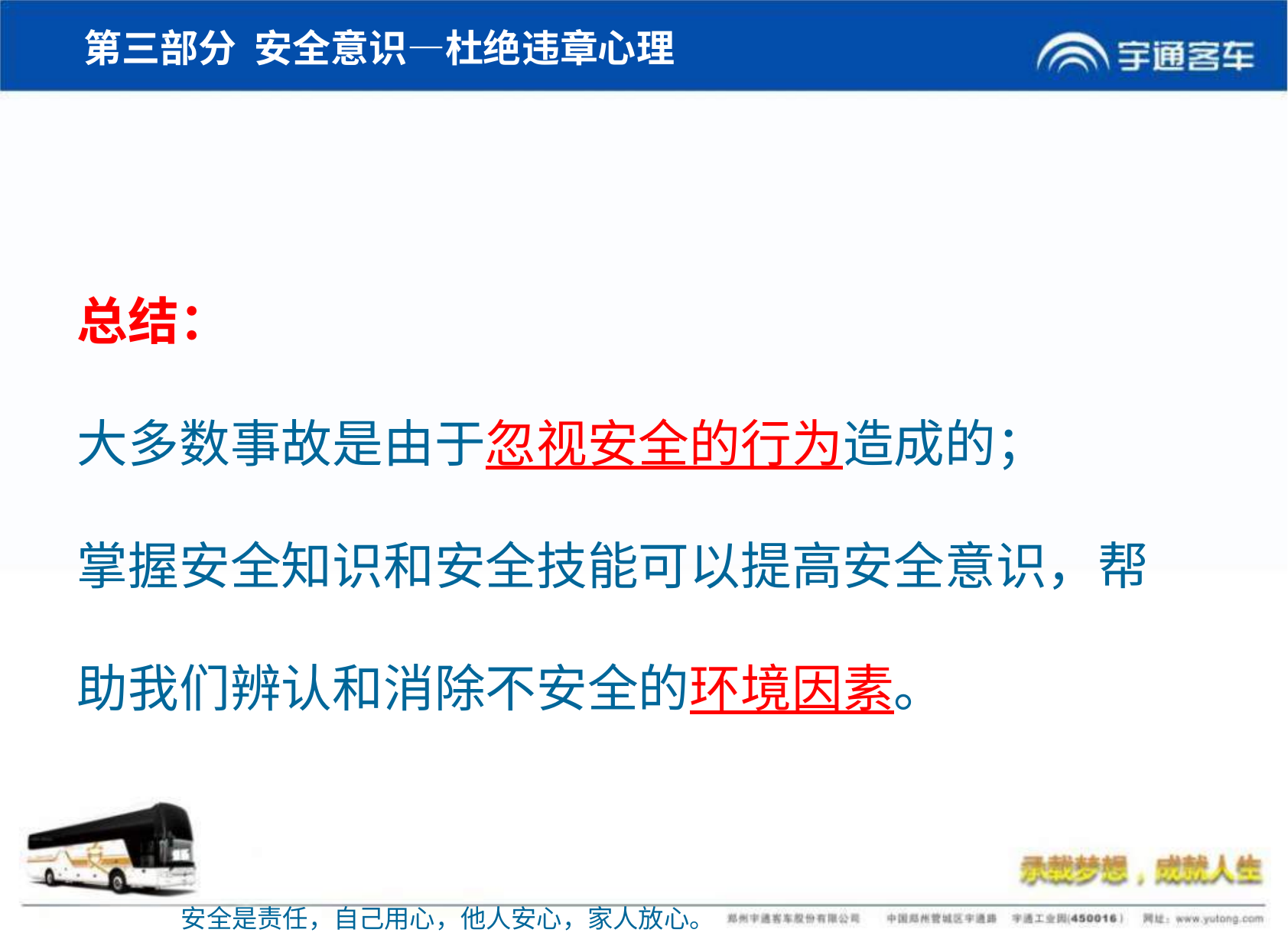

# 第三部分  安全意识—杜绝违章心理
总结：
大多数事故是由于忽视安全的行为造成的；
掌握安全知识和安全技能可以提高安全意识，帮助我们辨认和消除不安全的环境因素。